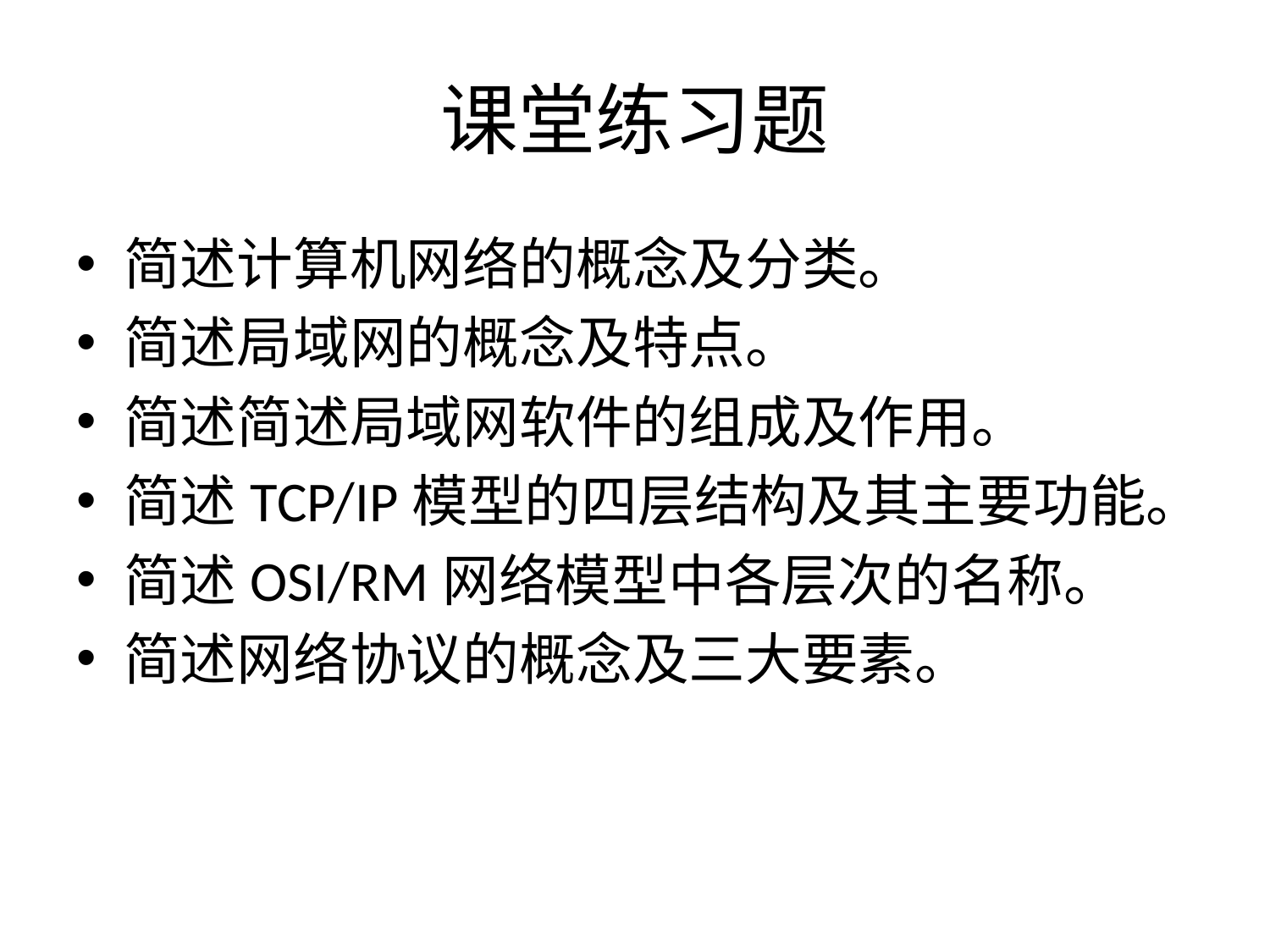

# 课堂练习题
简述计算机网络的概念及分类。
简述局域网的概念及特点。
简述简述局域网软件的组成及作用。
简述TCP/IP模型的四层结构及其主要功能。
简述OSI/RM网络模型中各层次的名称。
简述网络协议的概念及三大要素。